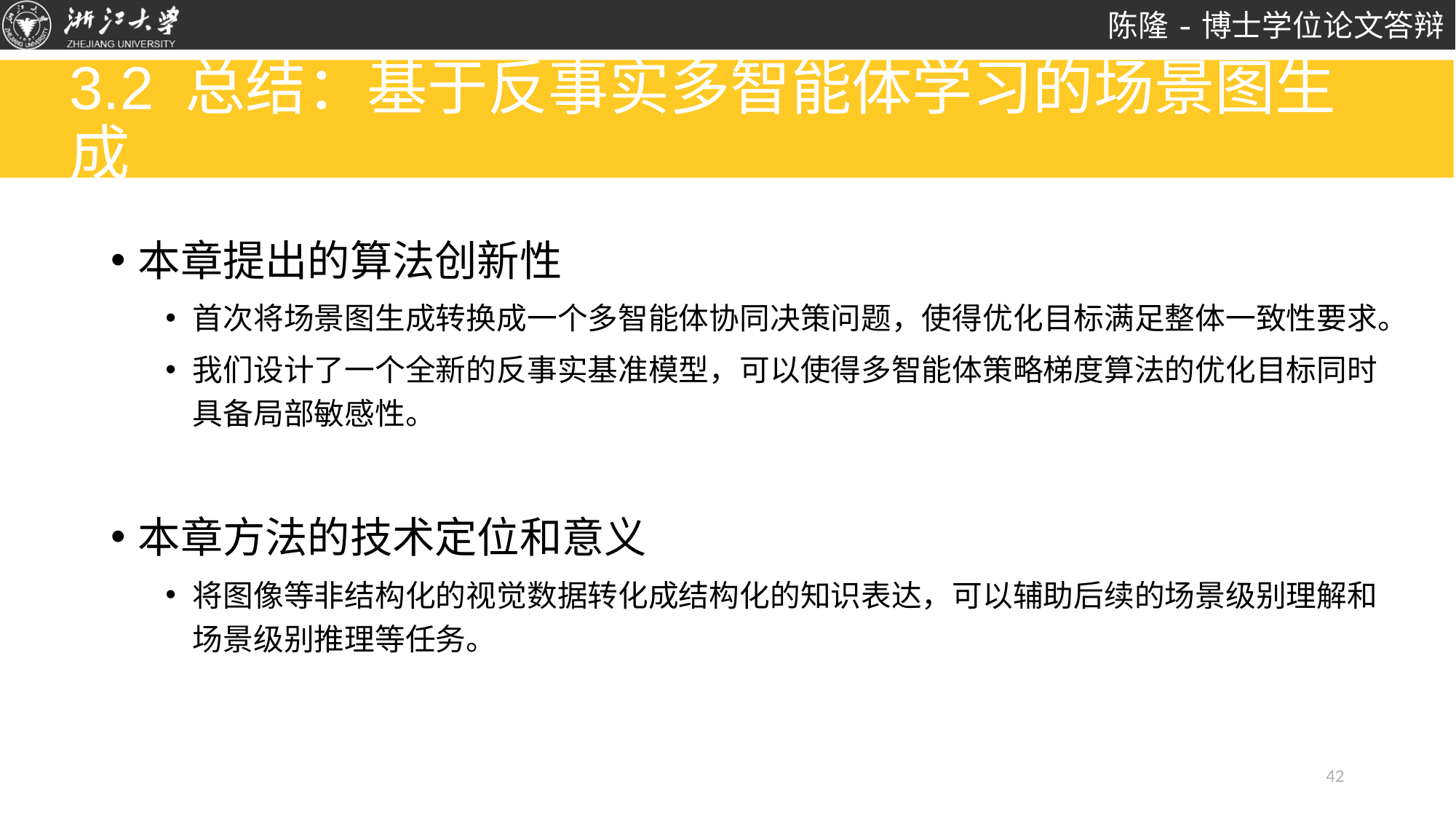

# 3.2 总结：基于反事实多智能体学习的场景图生成
本章提出的算法创新性
首次将场景图生成转换成一个多智能体协同决策问题，使得优化目标满足整体一致性要求。
我们设计了一个全新的反事实基准模型，可以使得多智能体策略梯度算法的优化目标同时具备局部敏感性。

本章方法的技术定位和意义
将图像等非结构化的视觉数据转化成结构化的知识表达，可以辅助后续的场景级别理解和场景级别推理等任务。
42